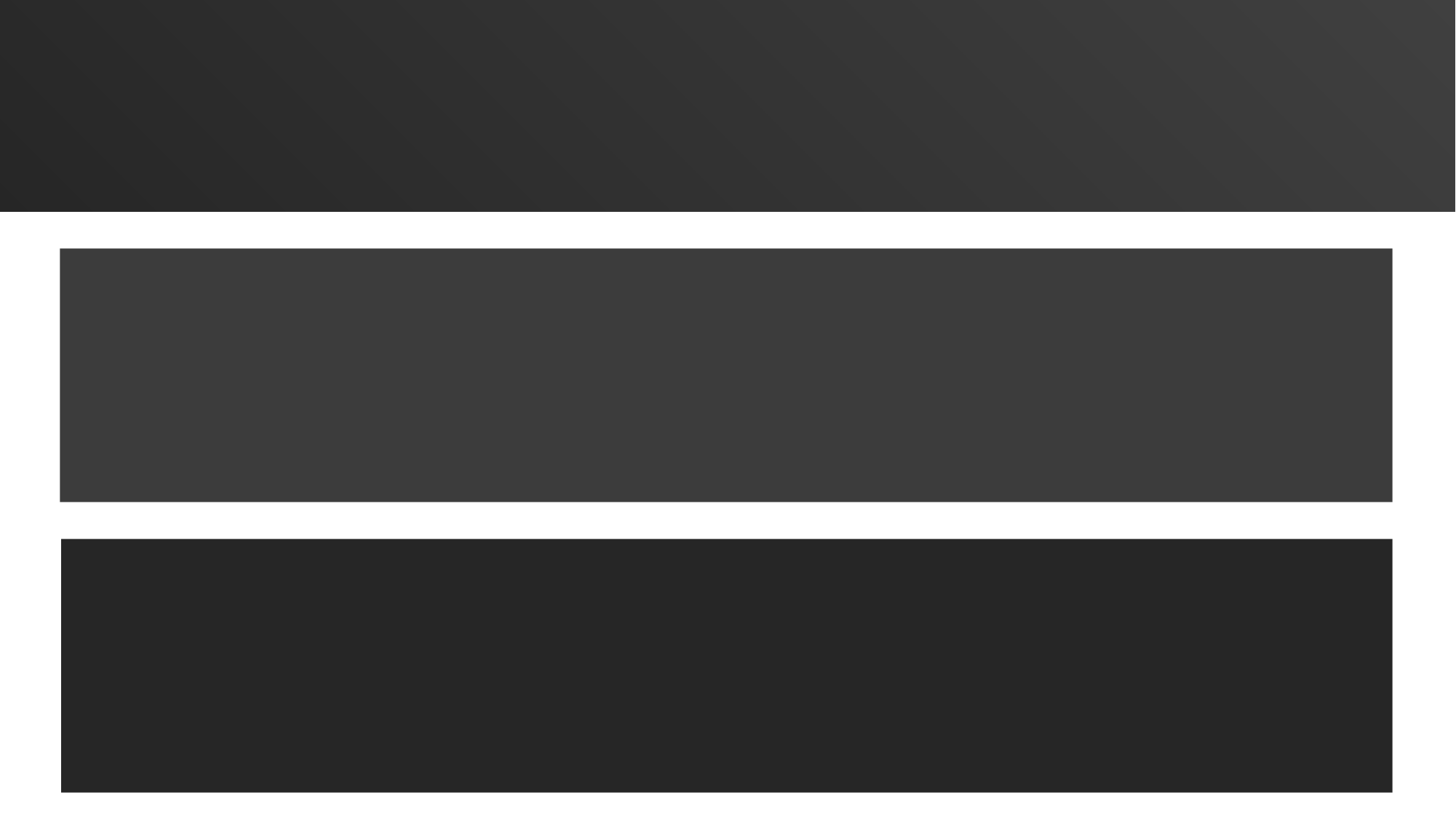

1. 작품의 주제 및 이름

주제 및 작품명
MobileNet 을 이용한 얼굴형 분류 안드로이드 앱 개발
앱 이름
너굴(‘너’의 얼’굴’형)